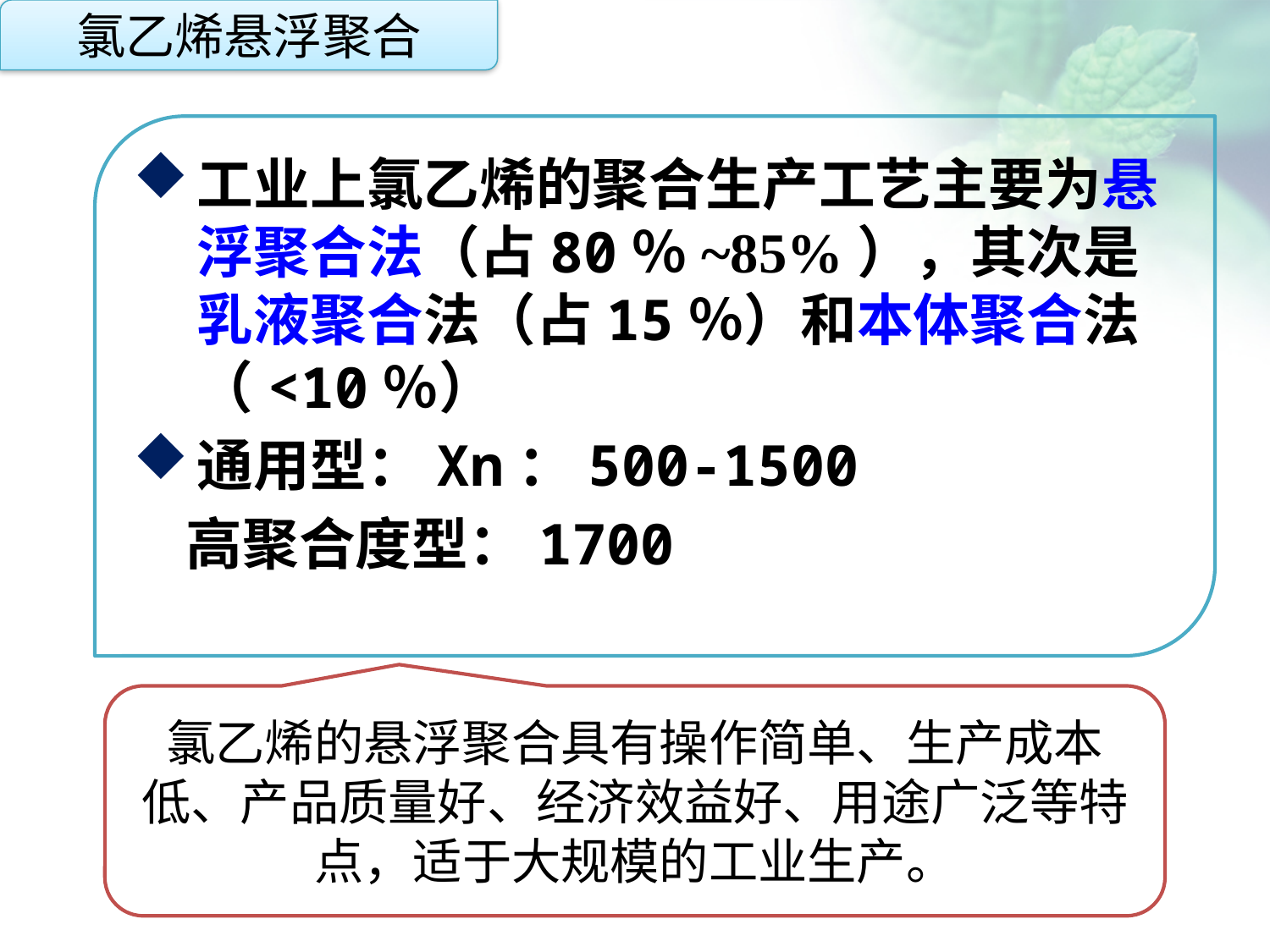

氯乙烯悬浮聚合
工业上氯乙烯的聚合生产工艺主要为悬浮聚合法（占80％~85%），其次是乳液聚合法（占15％）和本体聚合法（<10％）
通用型：Xn：500-1500
   高聚合度型：1700
点击添加文本
点击添加文本
点击添加文本
氯乙烯的悬浮聚合具有操作简单、生产成本低、产品质量好、经济效益好、用途广泛等特点，适于大规模的工业生产。
点击添加文本